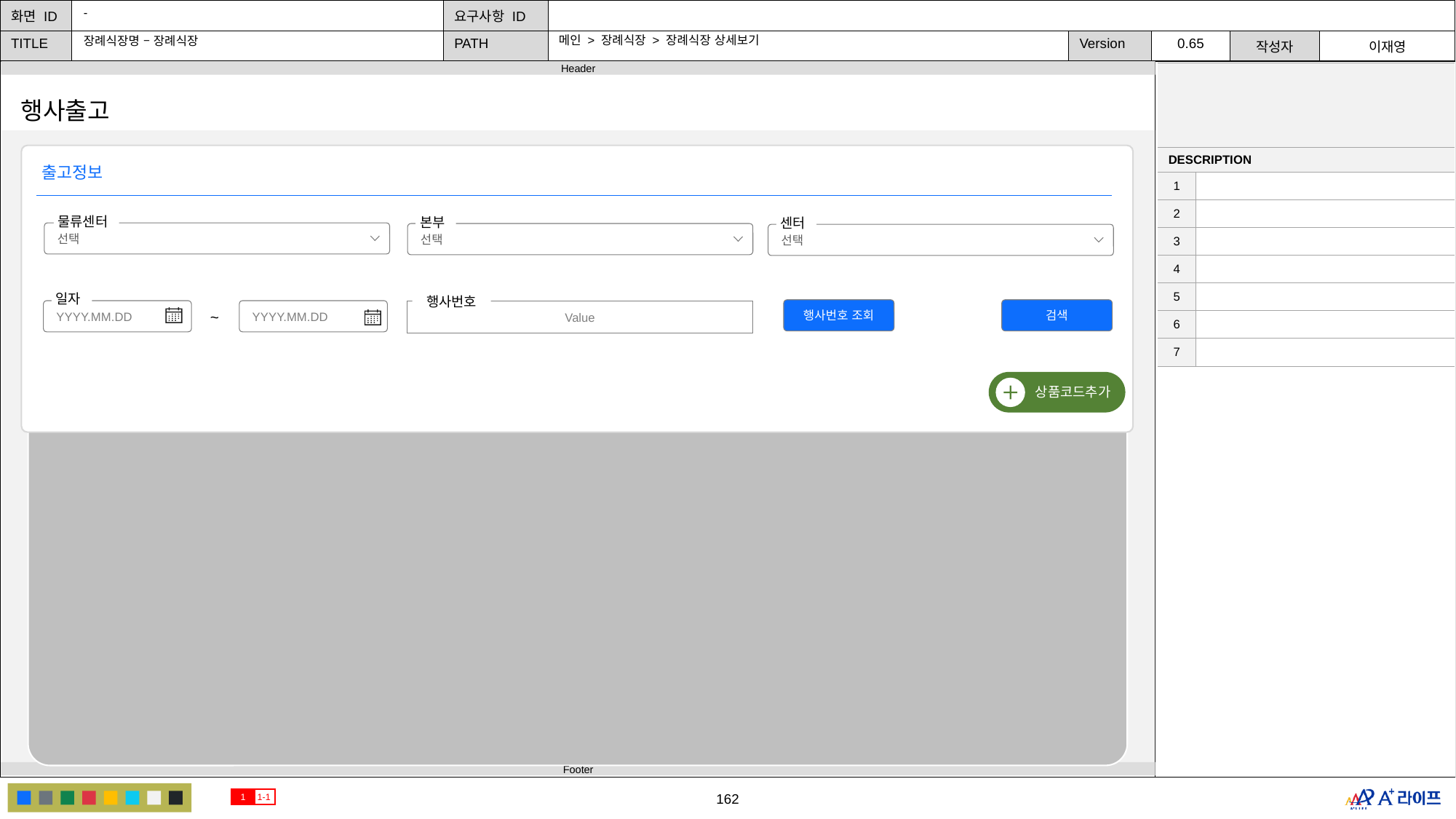

-

메인 > 장례식장 > 장례식장 상세보기
장례식장명 – 장례식장
|  |  |
| --- | --- |
| DESCRIPTION |  |
| 1 |  |
| 2 |  |
| 3 |  |
| 4 |  |
| 5 |  |
| 6 |  |
| 7 |  |
행사출고

출고정보

물류센터
선택

본부
선택

센터
선택

일자
YYYY.MM.DD
YYYY.MM.DD
~

행사번호
Value
행사번호 조회
검색

상품코드추가

1
1-1